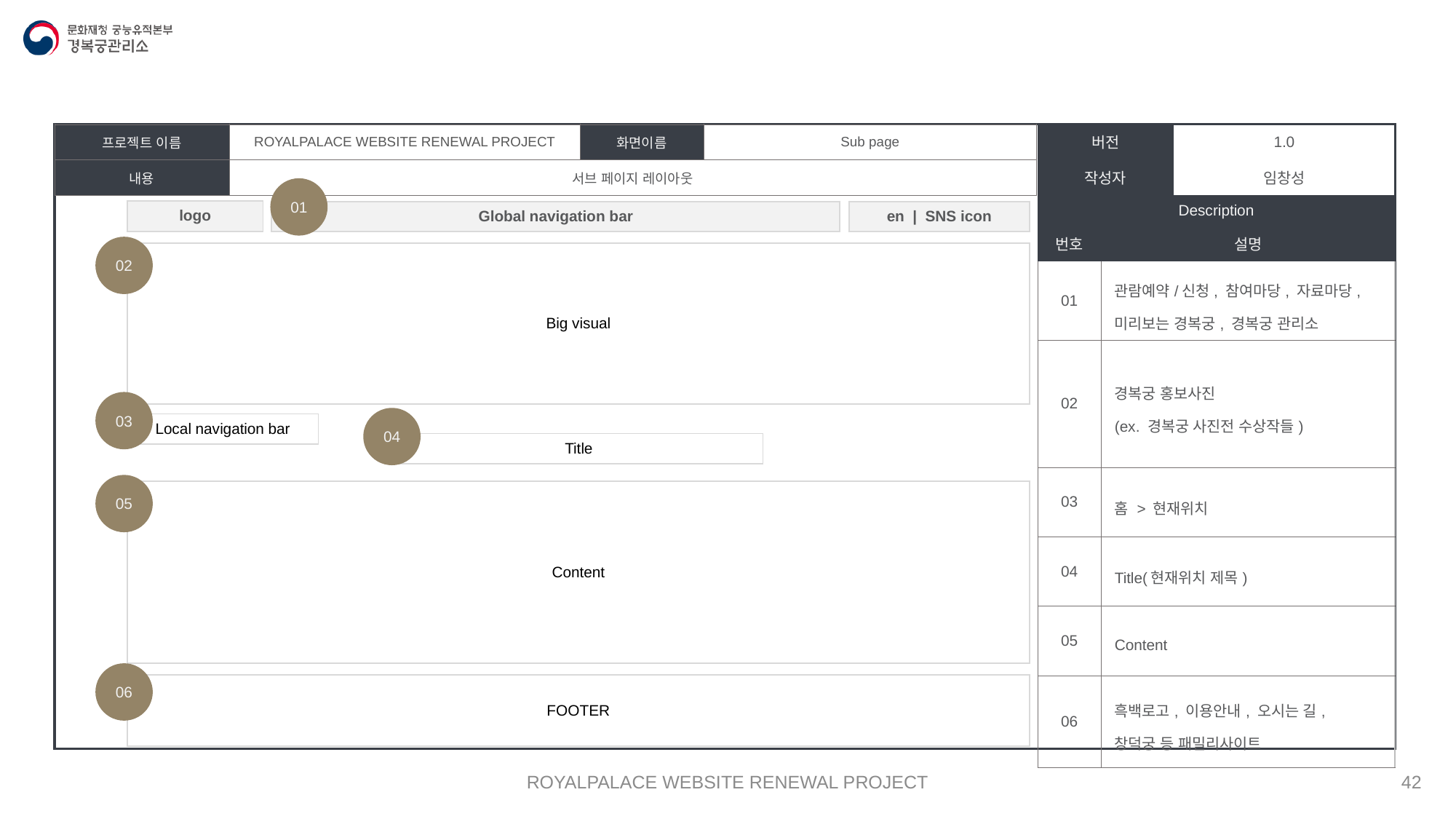

| 프로젝트 이름 | ROYALPALACE WEBSITE RENEWAL PROJECT | 화면이름 | Sub page |
| --- | --- | --- | --- |
| 내용 | 서브 페이지 레이아웃 |  |  |
| 버전 |  | 1.0 |
| --- | --- | --- |
| 작성자 |  | 임창성 |
| Description |  |  |
| 번호 | 설명 |  |
| 01 | 관람예약/신청, 참여마당, 자료마당, 미리보는 경복궁, 경복궁 관리소 |  |
| 02 | 경복궁 홍보사진 (ex. 경복궁 사진전 수상작들) |  |
| 03 | 홈 > 현재위치 |  |
| 04 | Title(현재위치 제목) |  |
| 05 | Content |  |
| 06 | 흑백로고, 이용안내, 오시는 길, 창덕궁 등 패밀리사이트 |  |

01
| logo |
| --- |
| Global navigation bar |
| --- |
| en | SNS icon |
| --- |
02
| Big visual |
| --- |
03
04
| Local navigation bar |
| --- |
| Title |
| --- |
05
| Content |
| --- |
06
| FOOTER |
| --- |
ROYALPALACE WEBSITE RENEWAL PROJECT
42